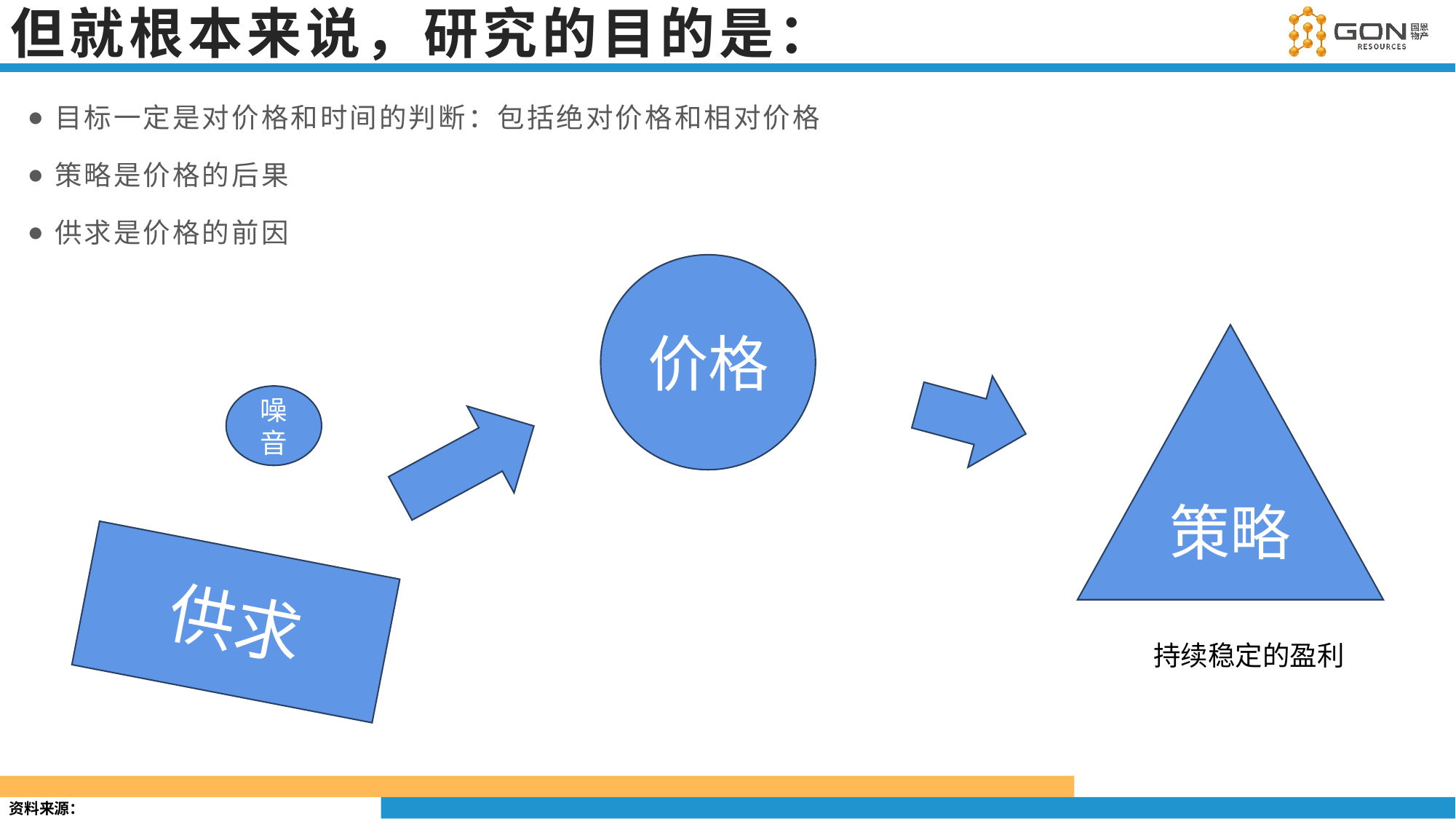

# 但就根本来说，研究的目的是：
目标一定是对价格和时间的判断：包括绝对价格和相对价格
策略是价格的后果
供求是价格的前因
价格
策略

噪音

供求
持续稳定的盈利